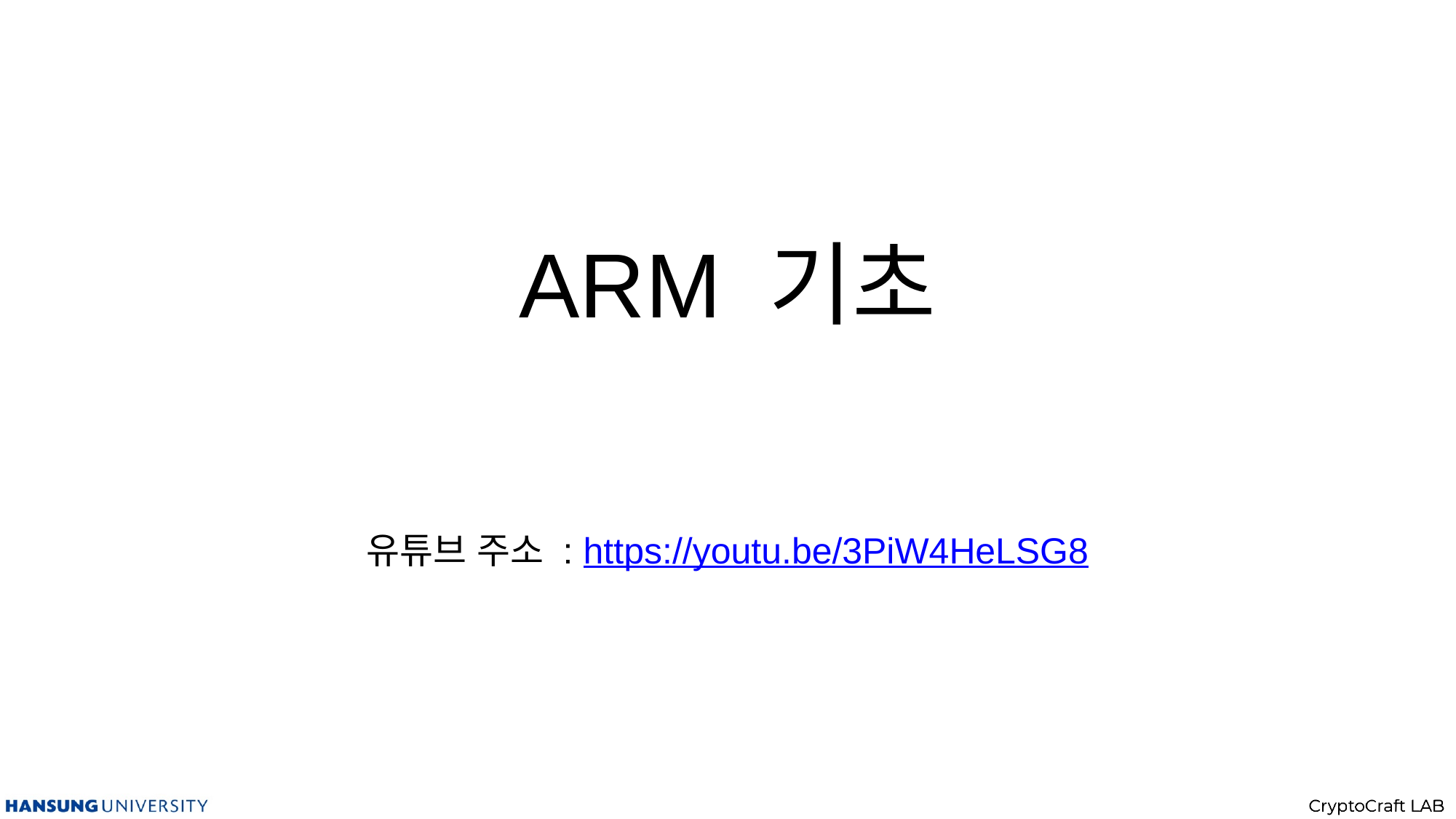

# ARM 기초
유튜브 주소 : https://youtu.be/3PiW4HeLSG8